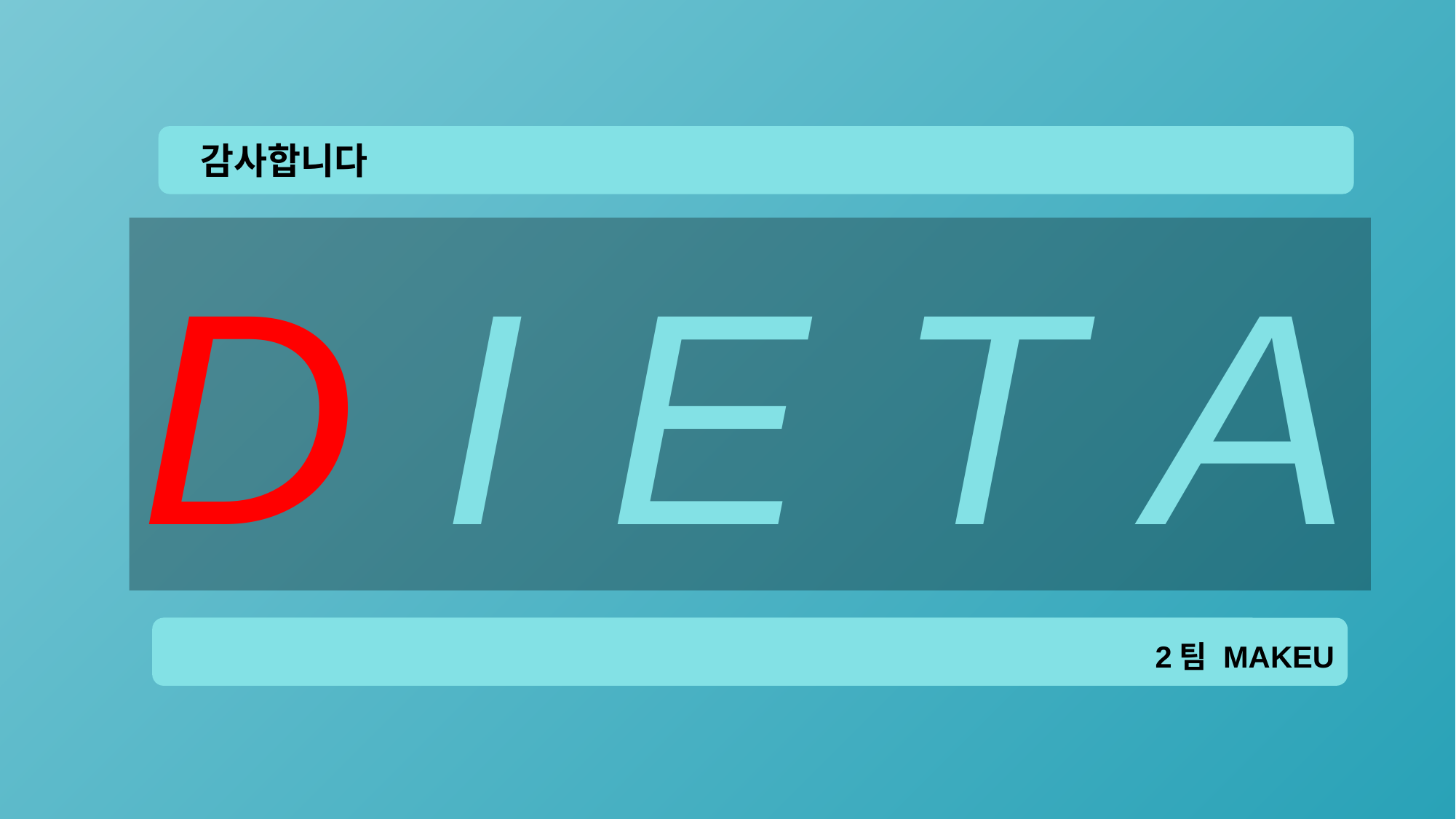

감사합니다
D I E T A

2팀 MAKEU